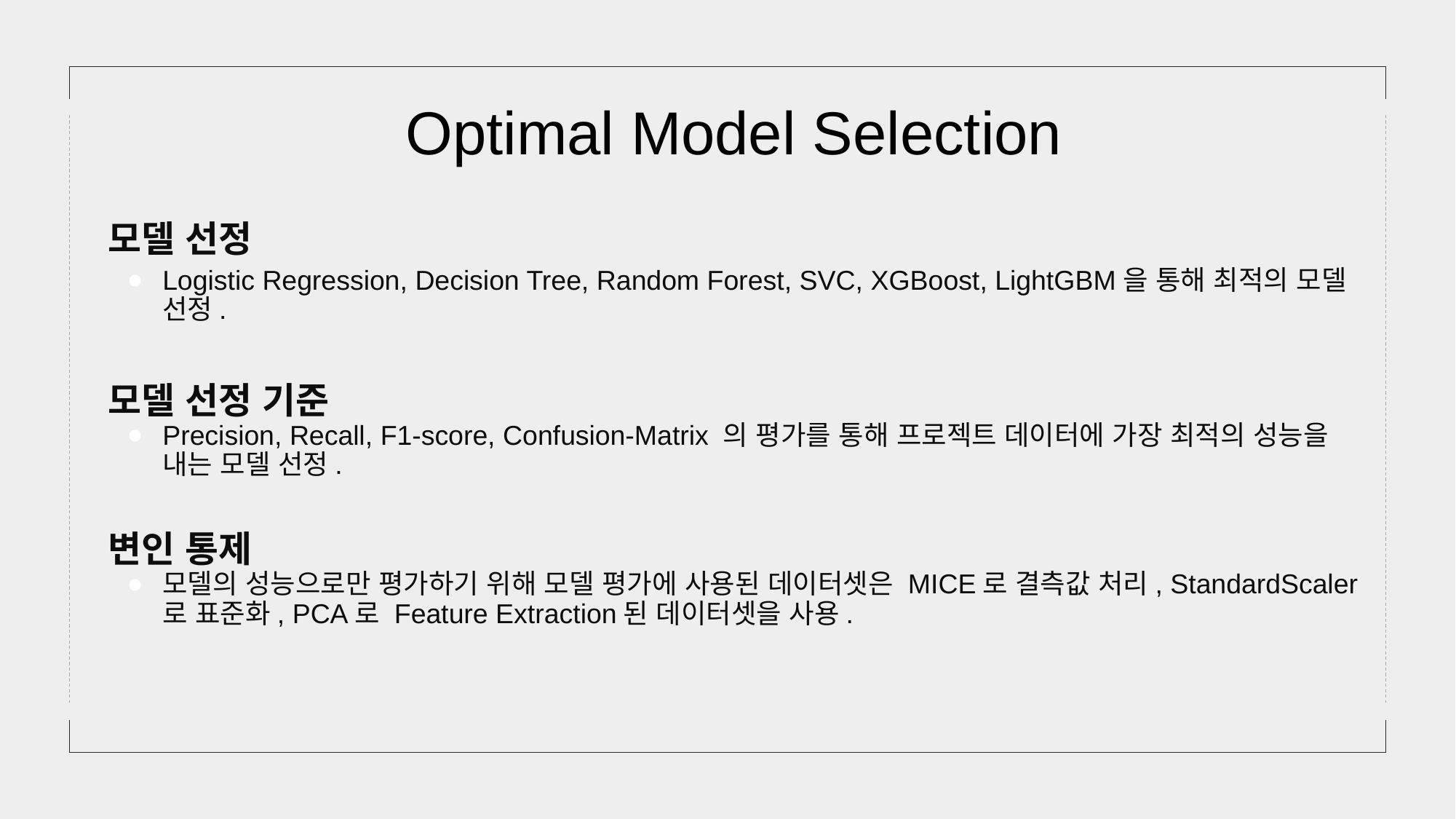

Optimal Model Selection
모델 선정
Logistic Regression, Decision Tree, Random Forest, SVC, XGBoost, LightGBM을 통해 최적의 모델 선정.

모델 선정 기준
Precision, Recall, F1-score, Confusion-Matrix 의 평가를 통해 프로젝트 데이터에 가장 최적의 성능을 내는 모델 선정.

변인 통제
모델의 성능으로만 평가하기 위해 모델 평가에 사용된 데이터셋은 MICE로 결측값 처리, StandardScaler로 표준화, PCA로 Feature Extraction된 데이터셋을 사용.